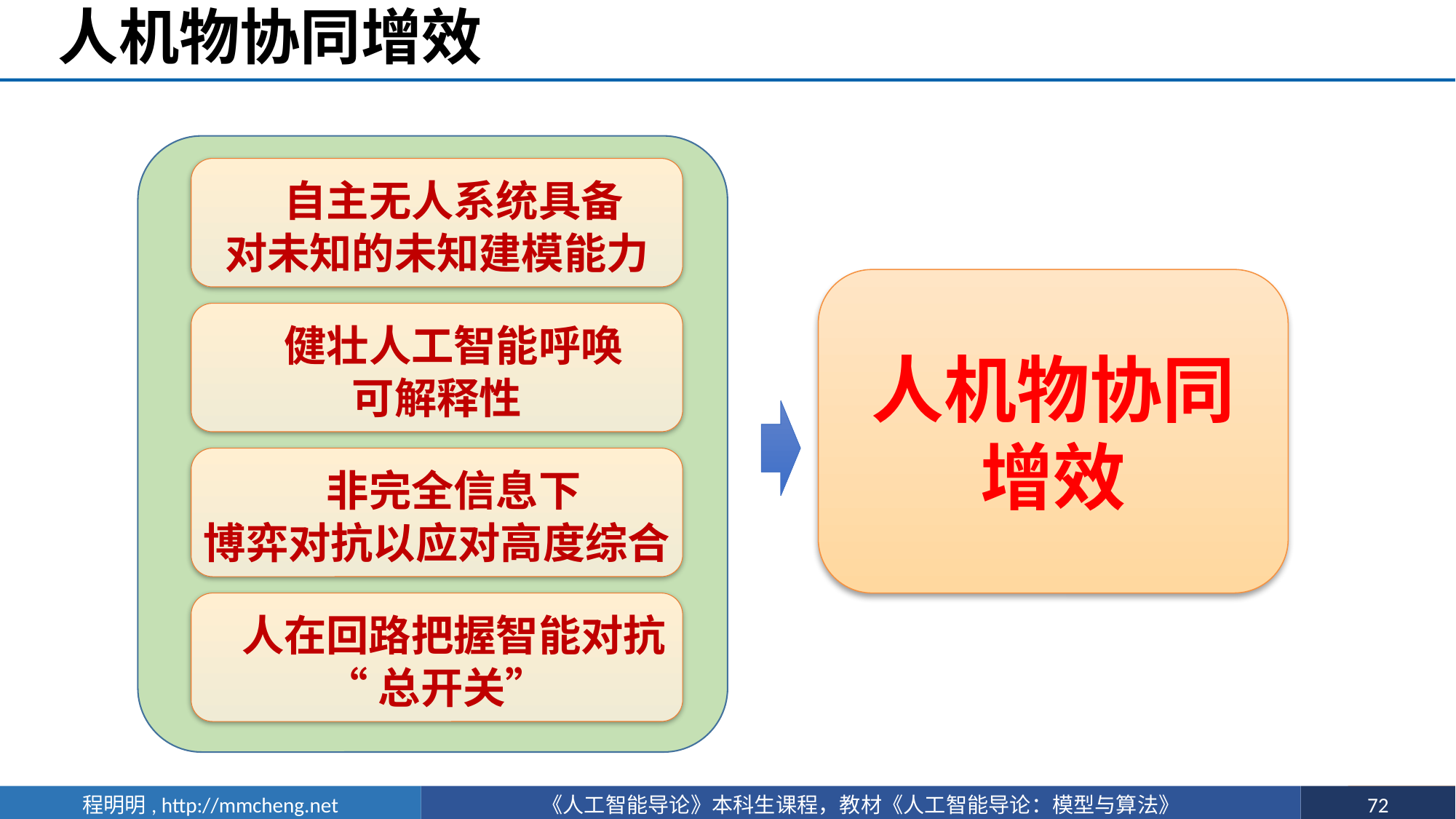

# 人机物协同增效

  自主无人系统具备
对未知的未知建模能力
人机物协同增效
  健壮人工智能呼唤
可解释性

  非完全信息下
博弈对抗以应对高度综合
  人在回路把握智能对抗
“总开关”